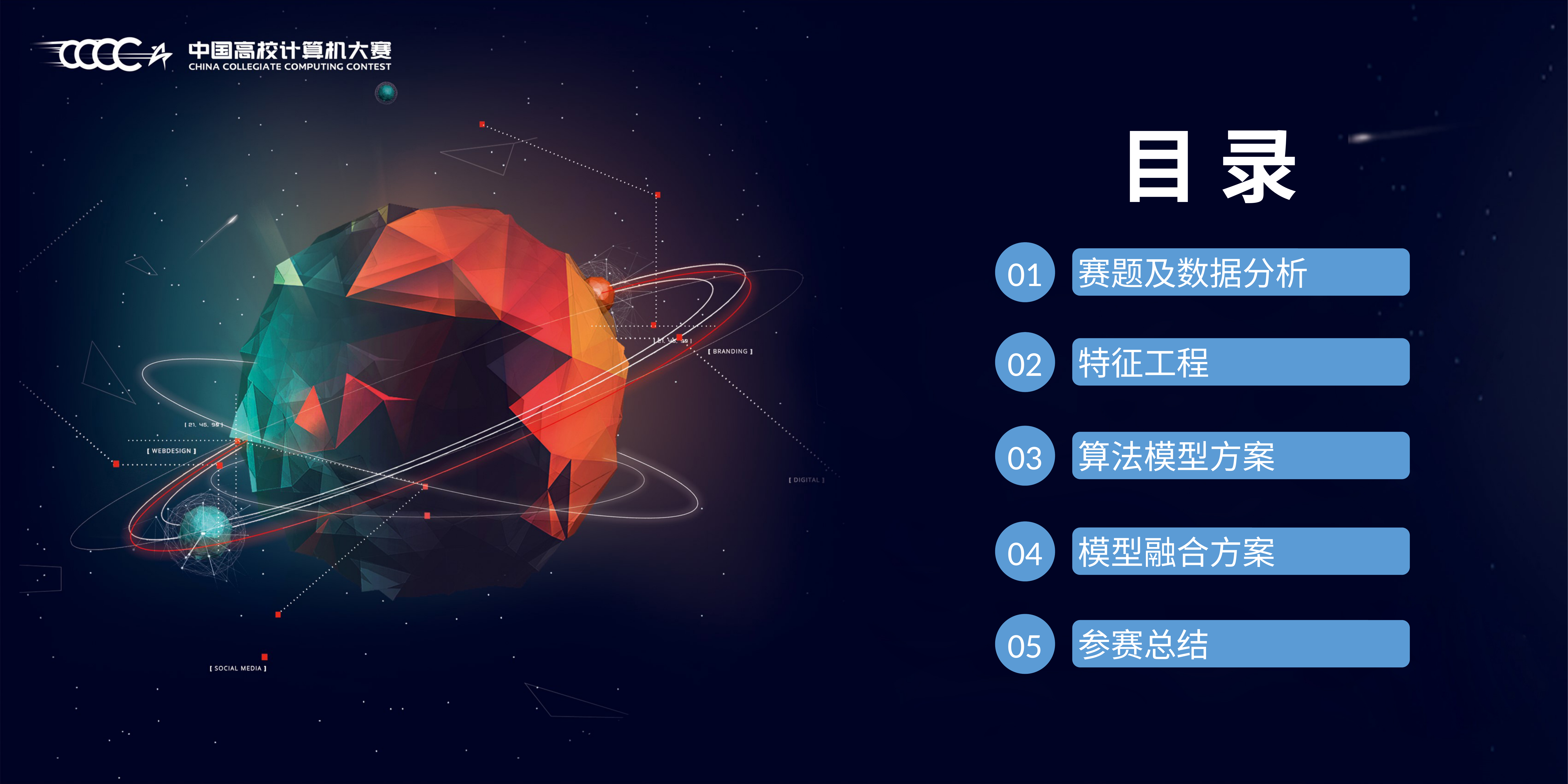

目 录
01
赛题及数据分析
02
特征工程
03
算法模型方案
04
模型融合方案
05
参赛总结